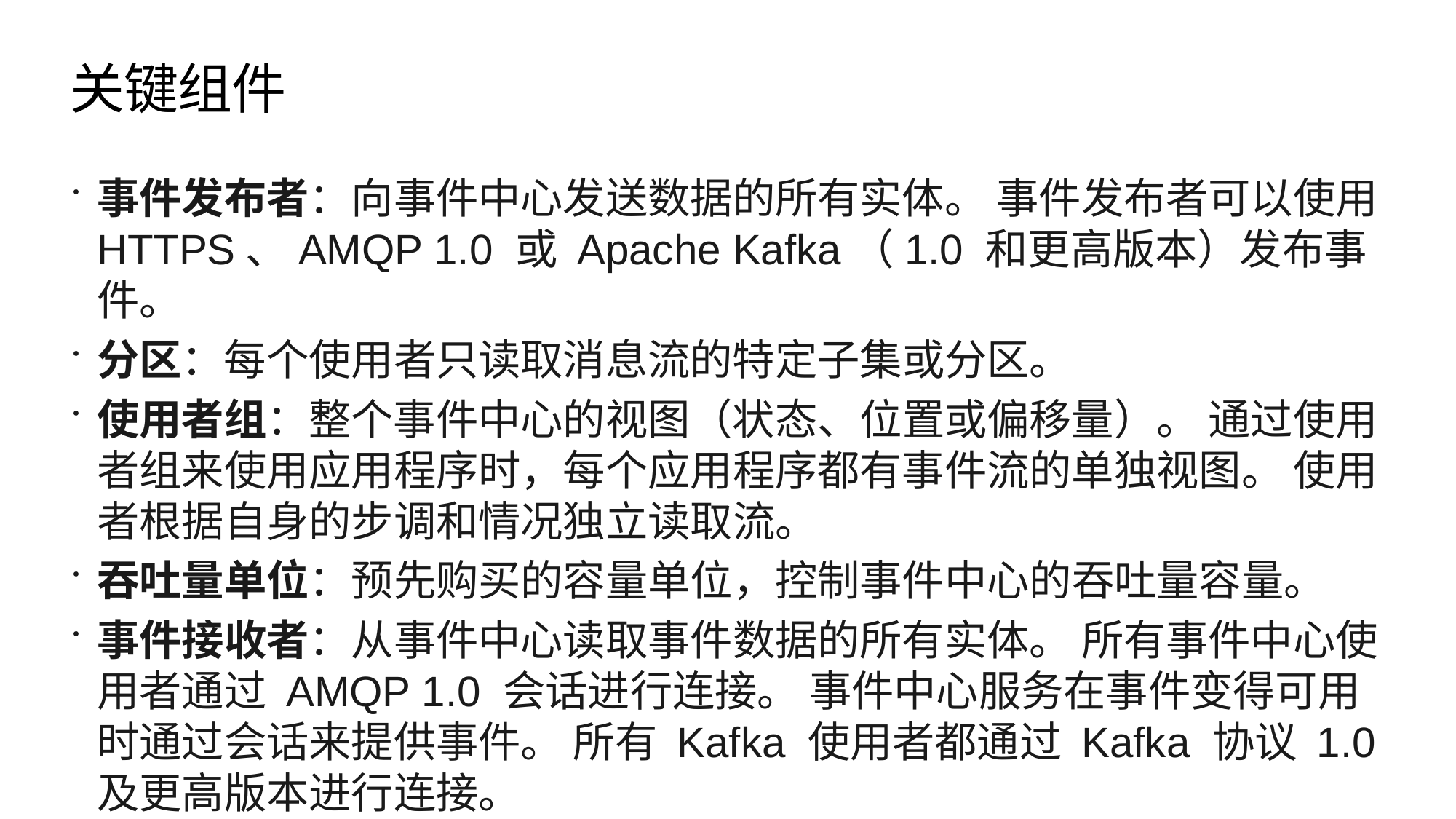

# 关键组件
事件发布者：向事件中心发送数据的所有实体。 事件发布者可以使用 HTTPS、AMQP 1.0 或 Apache Kafka（1.0 和更高版本）发布事件。
分区：每个使用者只读取消息流的特定子集或分区。
使用者组：整个事件中心的视图（状态、位置或偏移量）。 通过使用者组来使用应用程序时，每个应用程序都有事件流的单独视图。 使用者根据自身的步调和情况独立读取流。
吞吐量单位：预先购买的容量单位，控制事件中心的吞吐量容量。
事件接收者：从事件中心读取事件数据的所有实体。 所有事件中心使用者通过 AMQP 1.0 会话进行连接。 事件中心服务在事件变得可用时通过会话来提供事件。 所有 Kafka 使用者都通过 Kafka 协议 1.0 及更高版本进行连接。